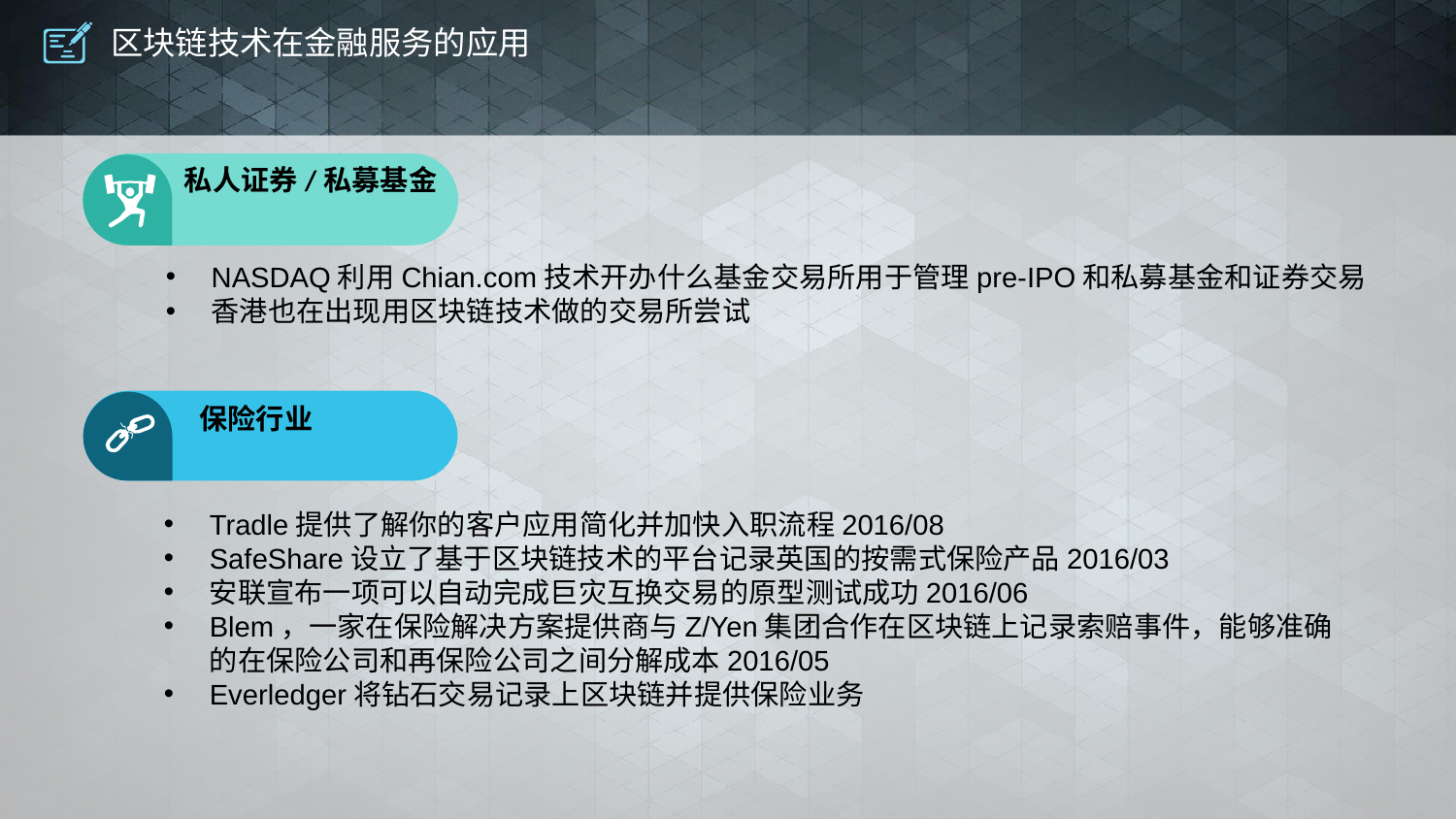

# 区块链技术在金融服务的应用

私人证券/私募基金

NASDAQ利用Chian.com技术开办什么基金交易所用于管理pre-IPO和私募基金和证券交易
香港也在出现用区块链技术做的交易所尝试

保险行业

Tradle提供了解你的客户应用简化并加快入职流程2016/08
SafeShare设立了基于区块链技术的平台记录英国的按需式保险产品2016/03
安联宣布一项可以自动完成巨灾互换交易的原型测试成功2016/06
Blem，一家在保险解决方案提供商与Z/Yen集团合作在区块链上记录索赔事件，能够准确的在保险公司和再保险公司之间分解成本2016/05
Everledger将钻石交易记录上区块链并提供保险业务